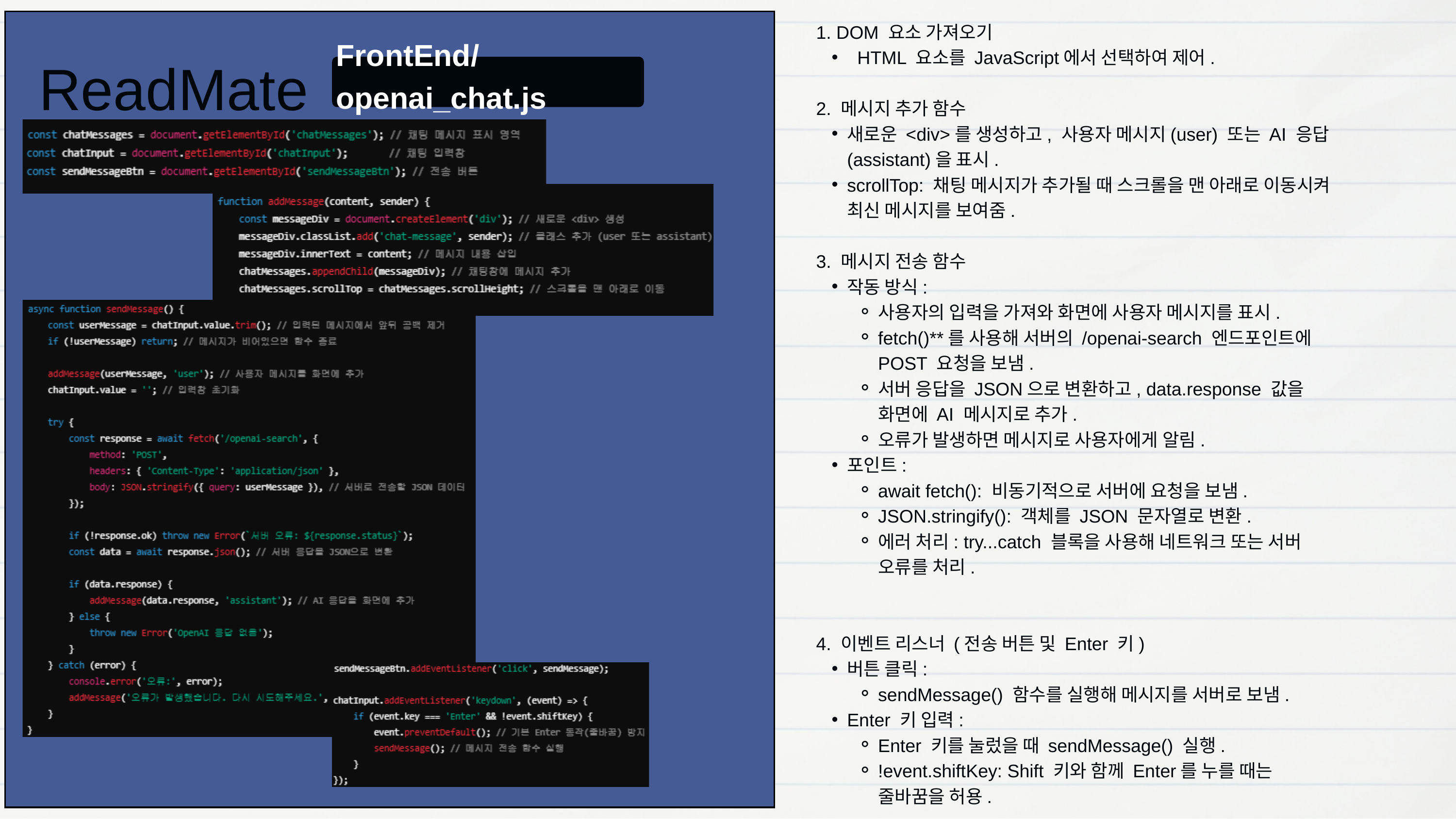

1. DOM 요소 가져오기
  HTML 요소를 JavaScript에서 선택하여 제어.

2. 메시지 추가 함수
새로운 <div>를 생성하고, 사용자 메시지(user) 또는 AI 응답(assistant)을 표시.
scrollTop: 채팅 메시지가 추가될 때 스크롤을 맨 아래로 이동시켜 최신 메시지를 보여줌.

3. 메시지 전송 함수
작동 방식:
사용자의 입력을 가져와 화면에 사용자 메시지를 표시.
fetch()**를 사용해 서버의 /openai-search 엔드포인트에 POST 요청을 보냄.
서버 응답을 JSON으로 변환하고, data.response 값을 화면에 AI 메시지로 추가.
오류가 발생하면 메시지로 사용자에게 알림.
포인트:
await fetch(): 비동기적으로 서버에 요청을 보냄.
JSON.stringify(): 객체를 JSON 문자열로 변환.
에러 처리: try...catch 블록을 사용해 네트워크 또는 서버 오류를 처리.

4. 이벤트 리스너 (전송 버튼 및 Enter 키)
버튼 클릭:
sendMessage() 함수를 실행해 메시지를 서버로 보냄.
Enter 키 입력:
Enter 키를 눌렀을 때 sendMessage() 실행.
!event.shiftKey: Shift 키와 함께 Enter를 누를 때는 줄바꿈을 허용.
 ReadMate

FrontEnd/openai_chat.js